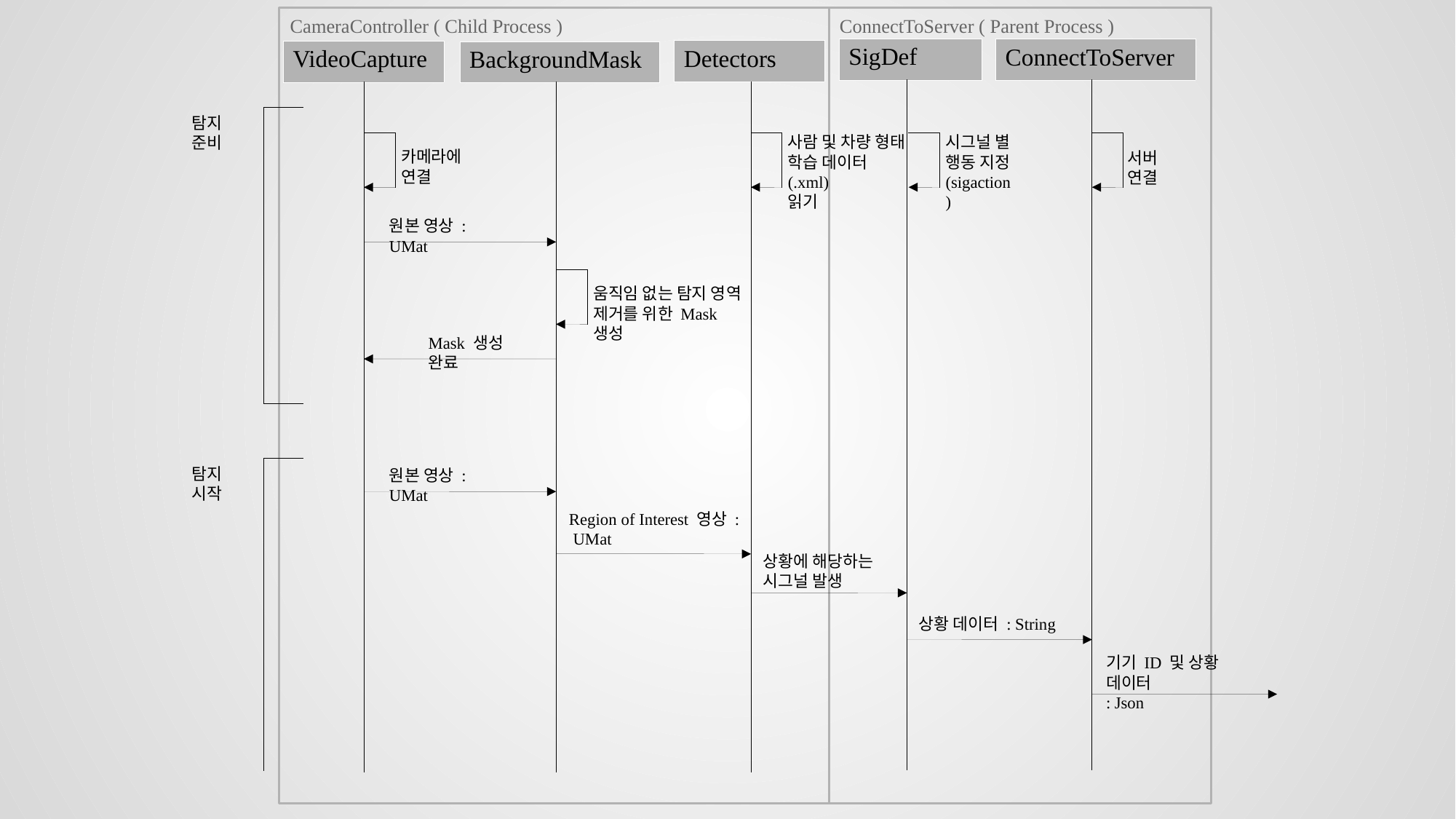

CameraController ( Child Process )
ConnectToServer ( Parent Process )
| SigDef |
| --- |
| ConnectToServer |
| --- |
| Detectors |
| --- |
| VideoCapture |
| --- |
| BackgroundMask |
| --- |

탐지 준비

사람 및 차량 형태
학습 데이터(.xml)
읽기
시그널 별
행동 지정
(sigaction)

카메라에 연결
서버 연결

원본 영상 : UMat

움직임 없는 탐지 영역
제거를 위한 Mask 생성

Mask 생성 완료

탐지 시작

원본 영상 : UMat

Region of Interest 영상 : UMat
상황에 해당하는
시그널 발생

상황 데이터 : String

기기 ID 및 상황 데이터
: Json